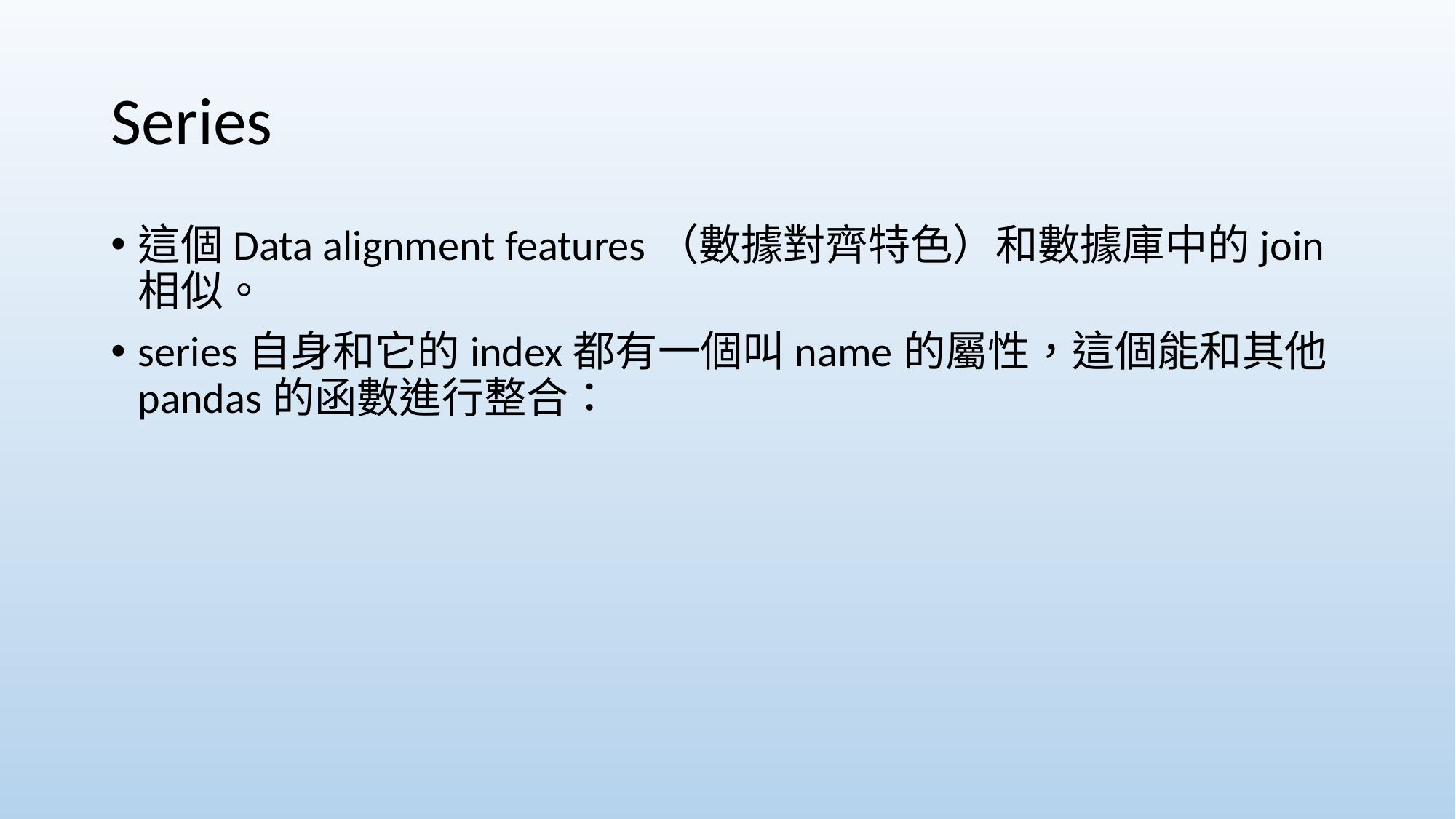

# Series
這個Data alignment features（數據對齊特色）和數據庫中的join相似。
series自身和它的index都有一個叫name的屬性，這個能和其他pandas的函數進行整合：